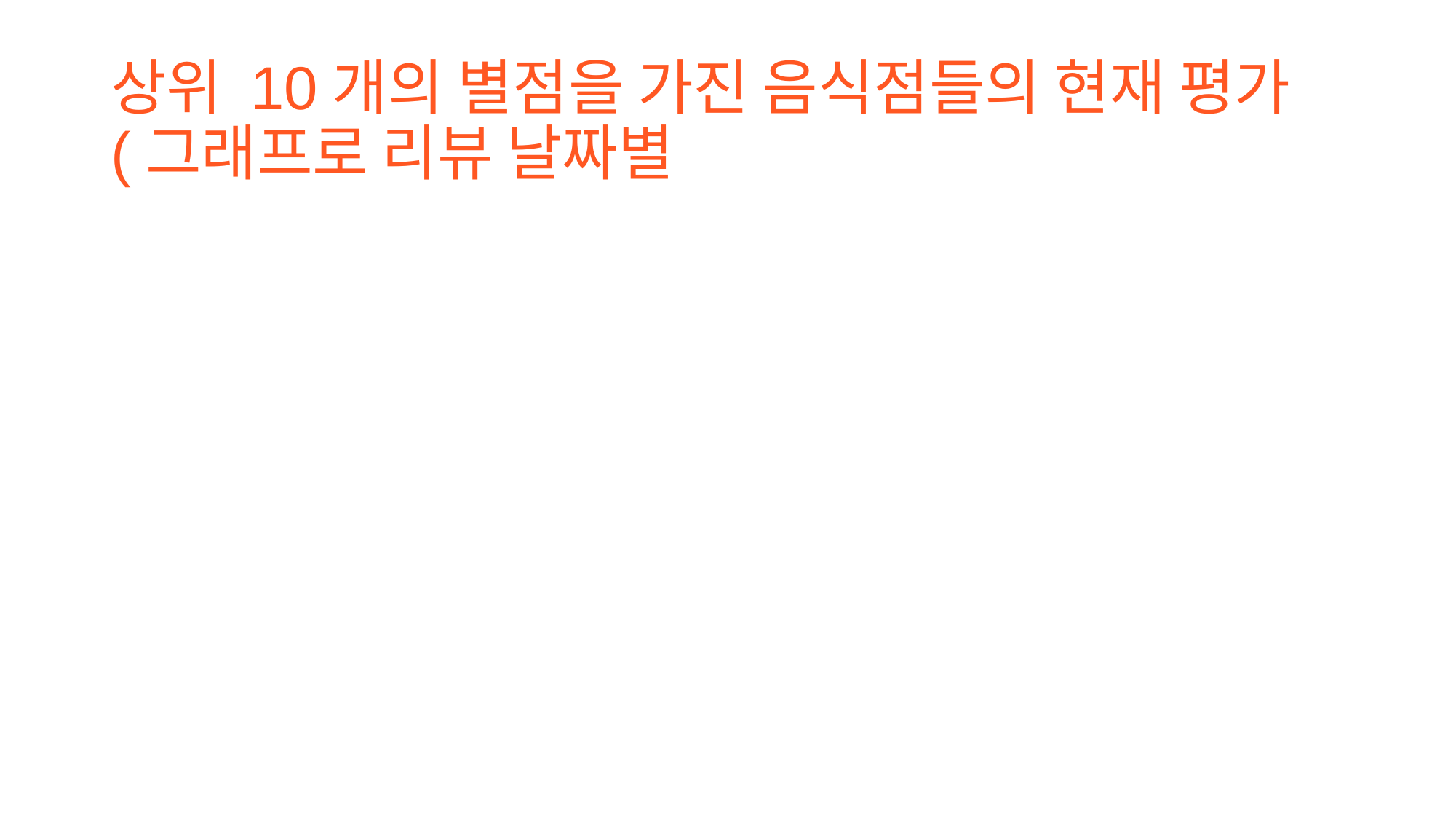

# 상위 10개의 별점을 가진 음식점들의 현재 평가 (그래프로 리뷰 날짜별